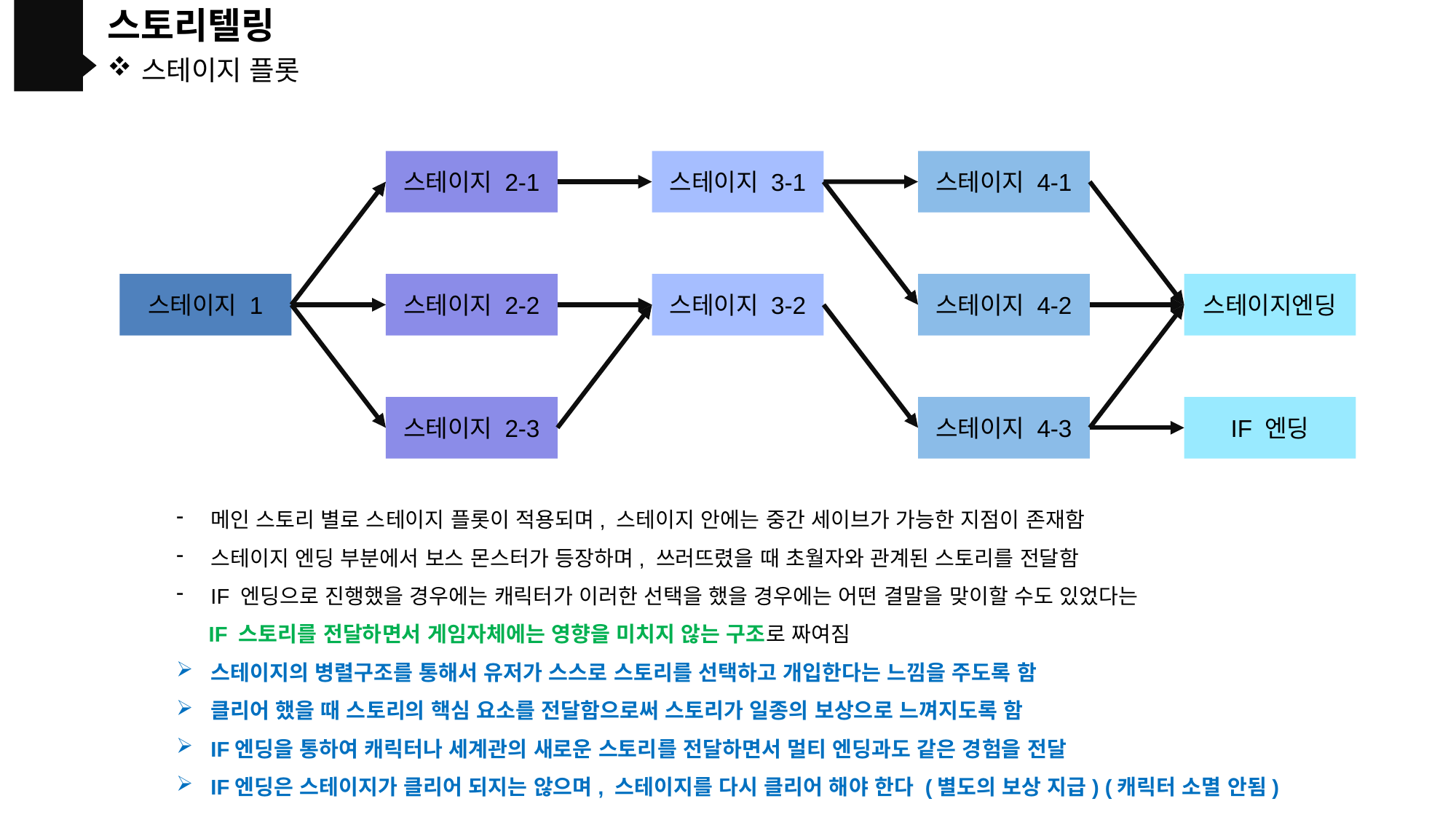

스토리텔링
스테이지 플롯
스테이지 2-1
스테이지 3-1
스테이지 4-1
스테이지 1
스테이지 2-2
스테이지 3-2
스테이지 4-2
스테이지엔딩
스테이지 2-3
스테이지 4-3
IF 엔딩
메인 스토리 별로 스테이지 플롯이 적용되며, 스테이지 안에는 중간 세이브가 가능한 지점이 존재함
스테이지 엔딩 부분에서 보스 몬스터가 등장하며, 쓰러뜨렸을 때 초월자와 관계된 스토리를 전달함
IF 엔딩으로 진행했을 경우에는 캐릭터가 이러한 선택을 했을 경우에는 어떤 결말을 맞이할 수도 있었다는
IF 스토리를 전달하면서 게임자체에는 영향을 미치지 않는 구조로 짜여짐
스테이지의 병렬구조를 통해서 유저가 스스로 스토리를 선택하고 개입한다는 느낌을 주도록 함
클리어 했을 때 스토리의 핵심 요소를 전달함으로써 스토리가 일종의 보상으로 느껴지도록 함
IF엔딩을 통하여 캐릭터나 세계관의 새로운 스토리를 전달하면서 멀티 엔딩과도 같은 경험을 전달
IF엔딩은 스테이지가 클리어 되지는 않으며, 스테이지를 다시 클리어 해야 한다 (별도의 보상 지급) (캐릭터 소멸 안됨)